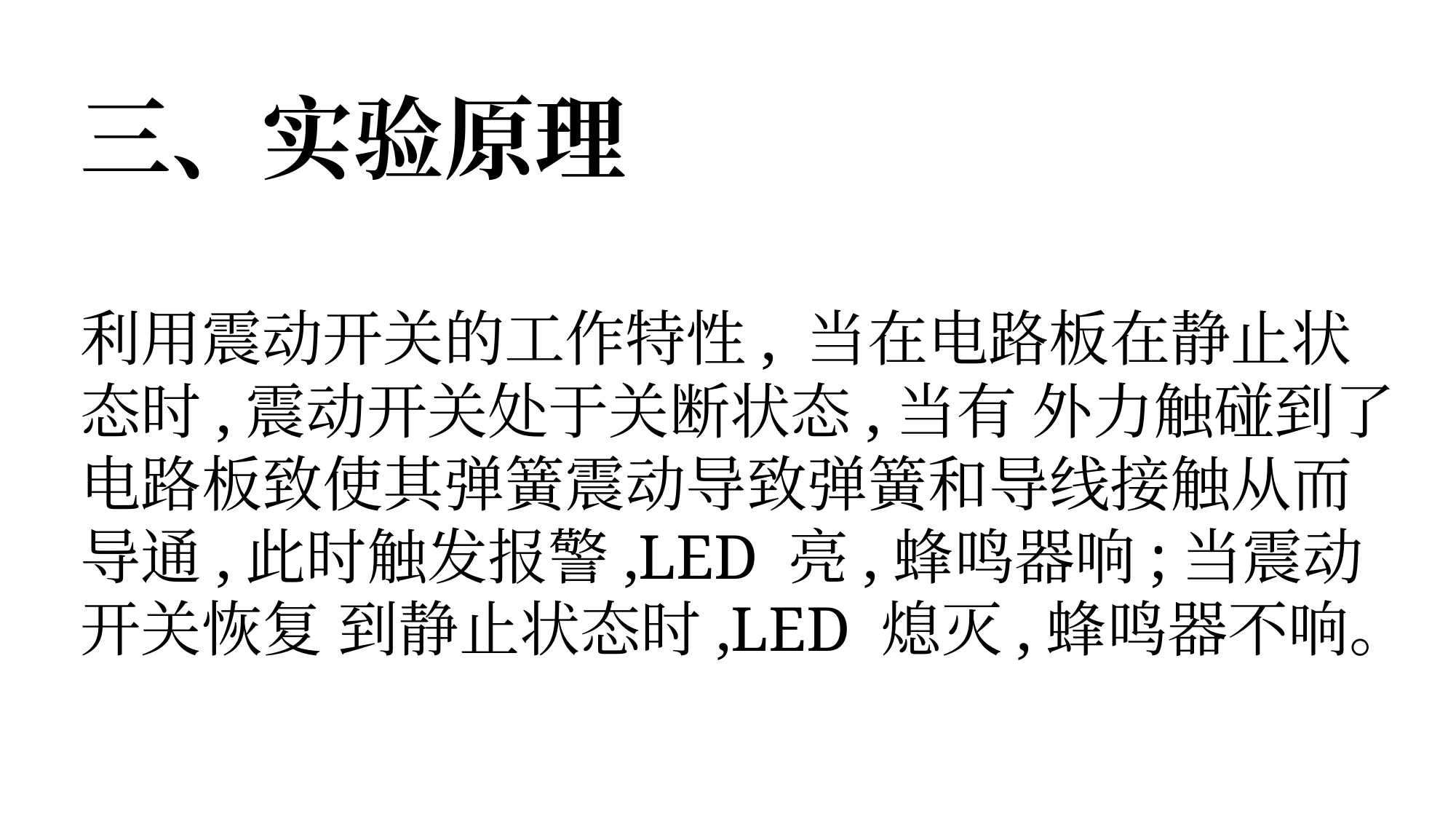

三、实验原理

利用震动开关的工作特性, 当在电路板在静止状态时,震动开关处于关断状态,当有 外力触碰到了电路板致使其弹簧震动导致弹簧和导线接触从而导通,此时触发报警,LED 亮,蜂鸣器响;当震动开关恢复 到静止状态时,LED 熄灭,蜂鸣器不响。